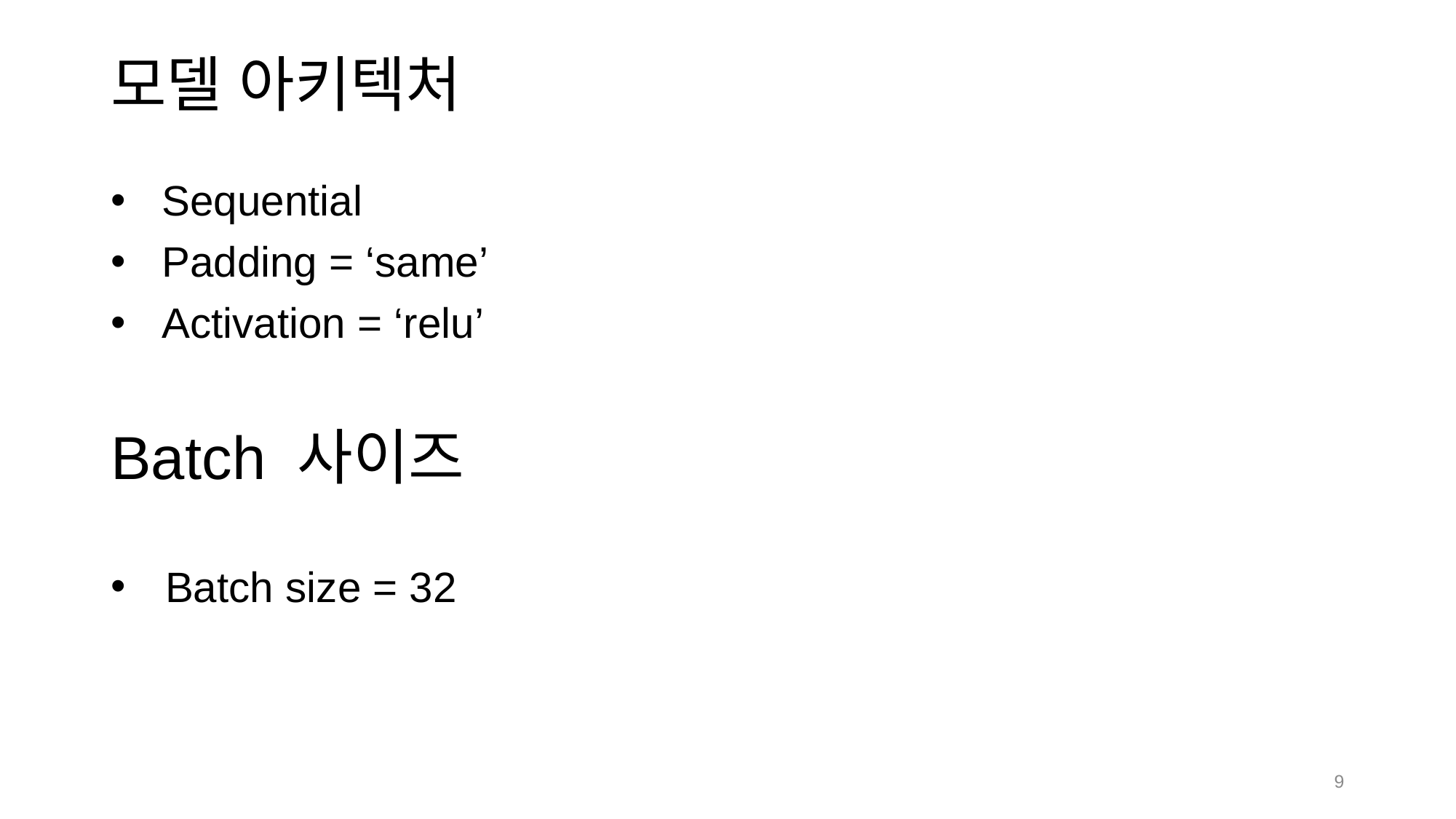

# 모델 아키텍처
  Sequential
  Padding = ‘same’
  Activation = ‘relu’

Batch 사이즈
Batch size = 32
9